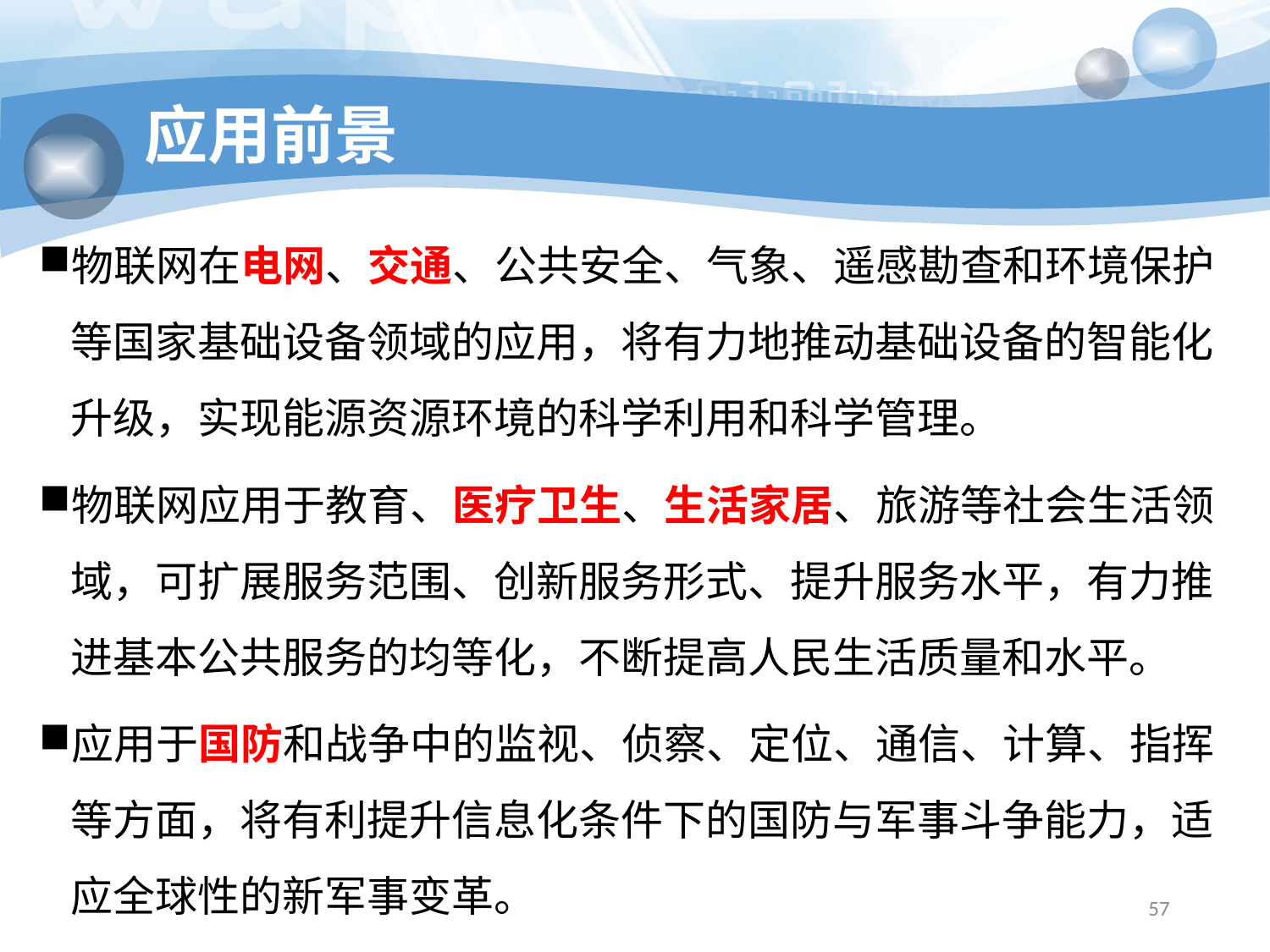

# 应用前景
物联网在电网、交通、公共安全、气象、遥感勘查和环境保护等国家基础设备领域的应用，将有力地推动基础设备的智能化升级，实现能源资源环境的科学利用和科学管理。
物联网应用于教育、医疗卫生、生活家居、旅游等社会生活领域，可扩展服务范围、创新服务形式、提升服务水平，有力推进基本公共服务的均等化，不断提高人民生活质量和水平。
应用于国防和战争中的监视、侦察、定位、通信、计算、指挥等方面，将有利提升信息化条件下的国防与军事斗争能力，适应全球性的新军事变革。
57